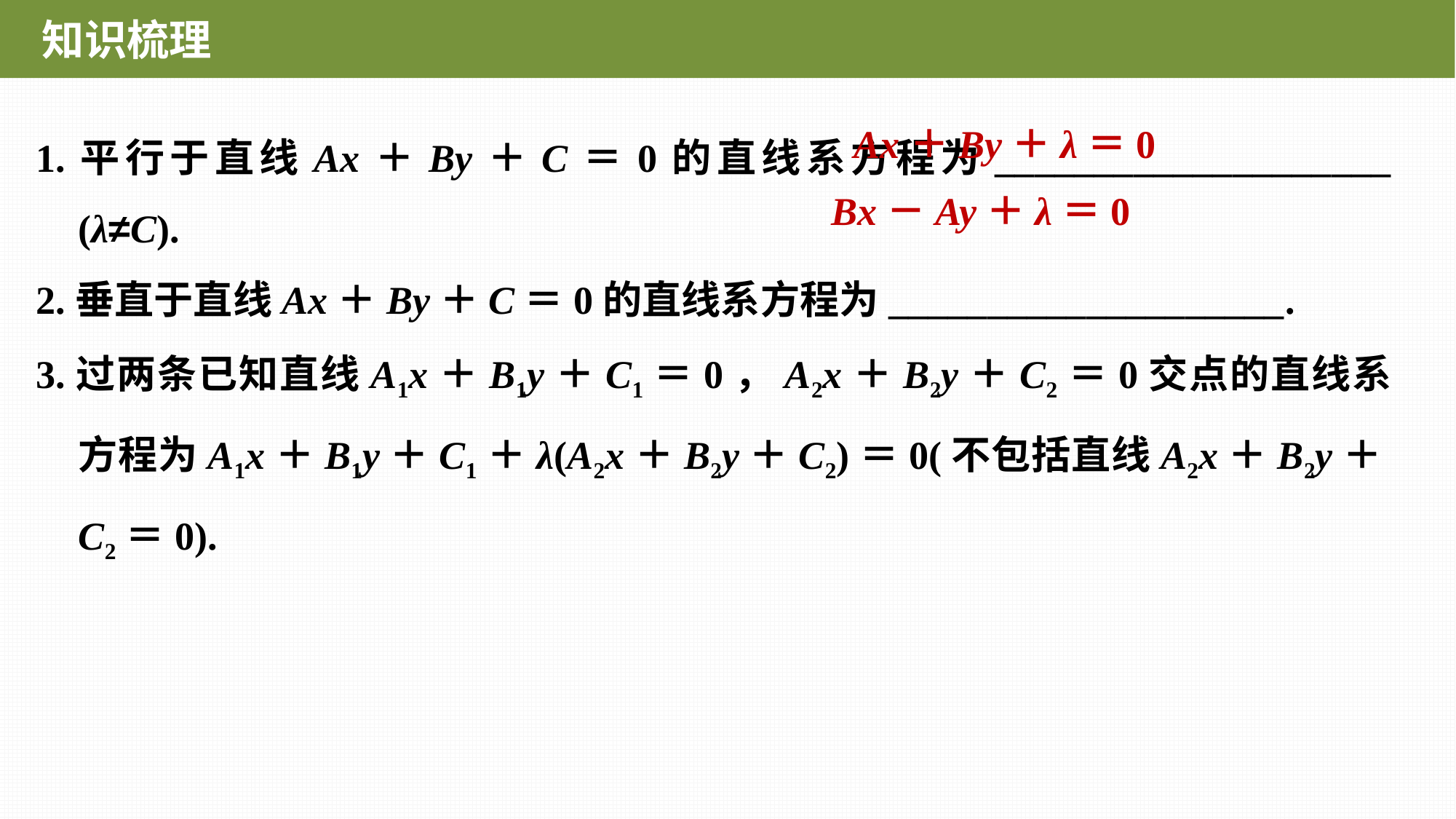

知识梳理
1.平行于直线Ax＋By＋C＝0的直线系方程为____________________ (λ≠C).
2.垂直于直线Ax＋By＋C＝0的直线系方程为____________________.
3.过两条已知直线A1x＋B1y＋C1＝0，A2x＋B2y＋C2＝0交点的直线系方程为A1x＋B1y＋C1＋λ(A2x＋B2y＋C2)＝0(不包括直线A2x＋B2y＋C2＝0).
Ax＋By＋λ＝0
Bx－Ay＋λ＝0